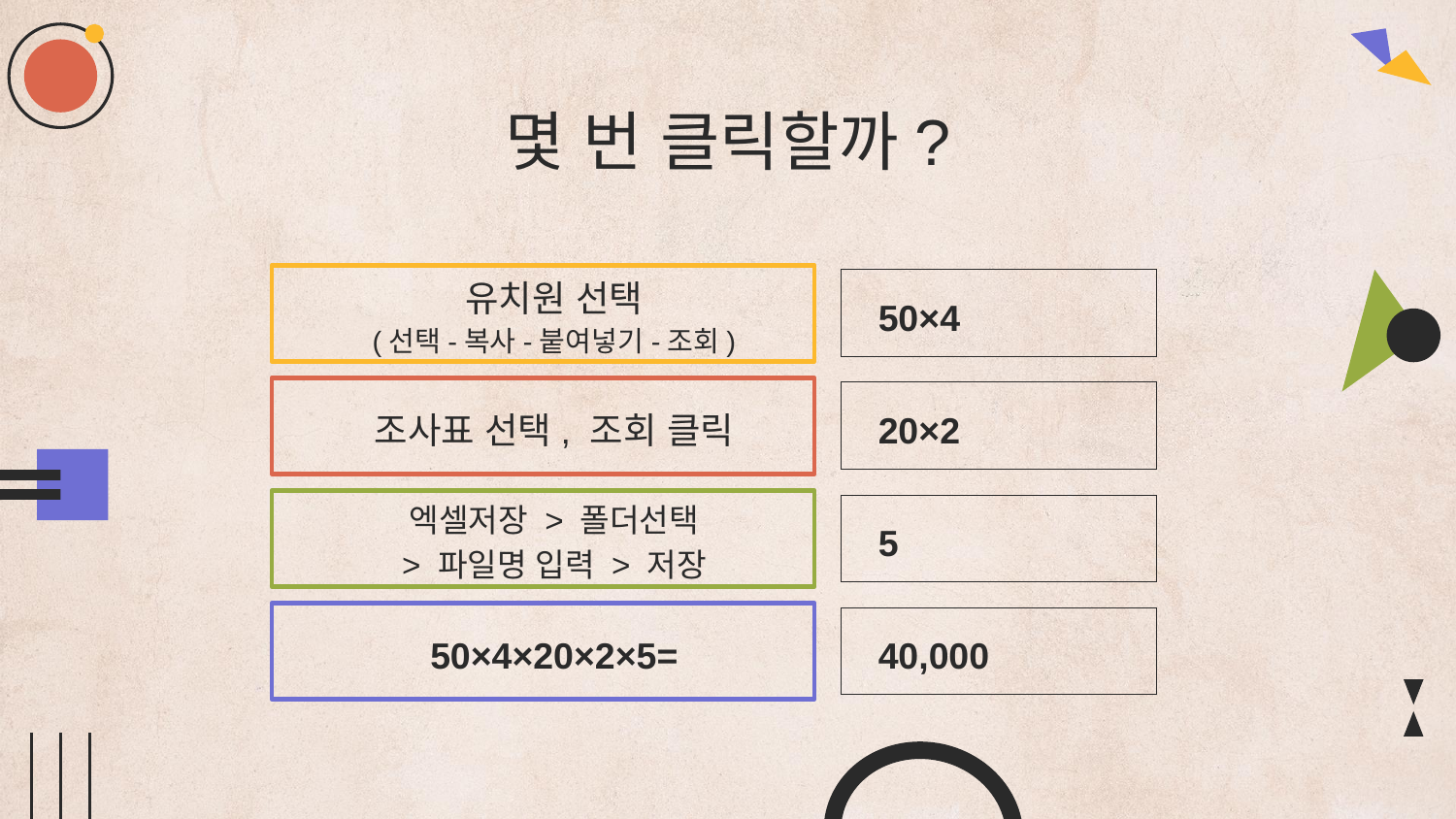

# 몇 번 클릭할까?
유치원 선택
(선택-복사-붙여넣기-조회)
50×4
조사표 선택, 조회 클릭
20×2
엑셀저장 > 폴더선택
> 파일명 입력 > 저장
5
50×4×20×2×5=
40,000